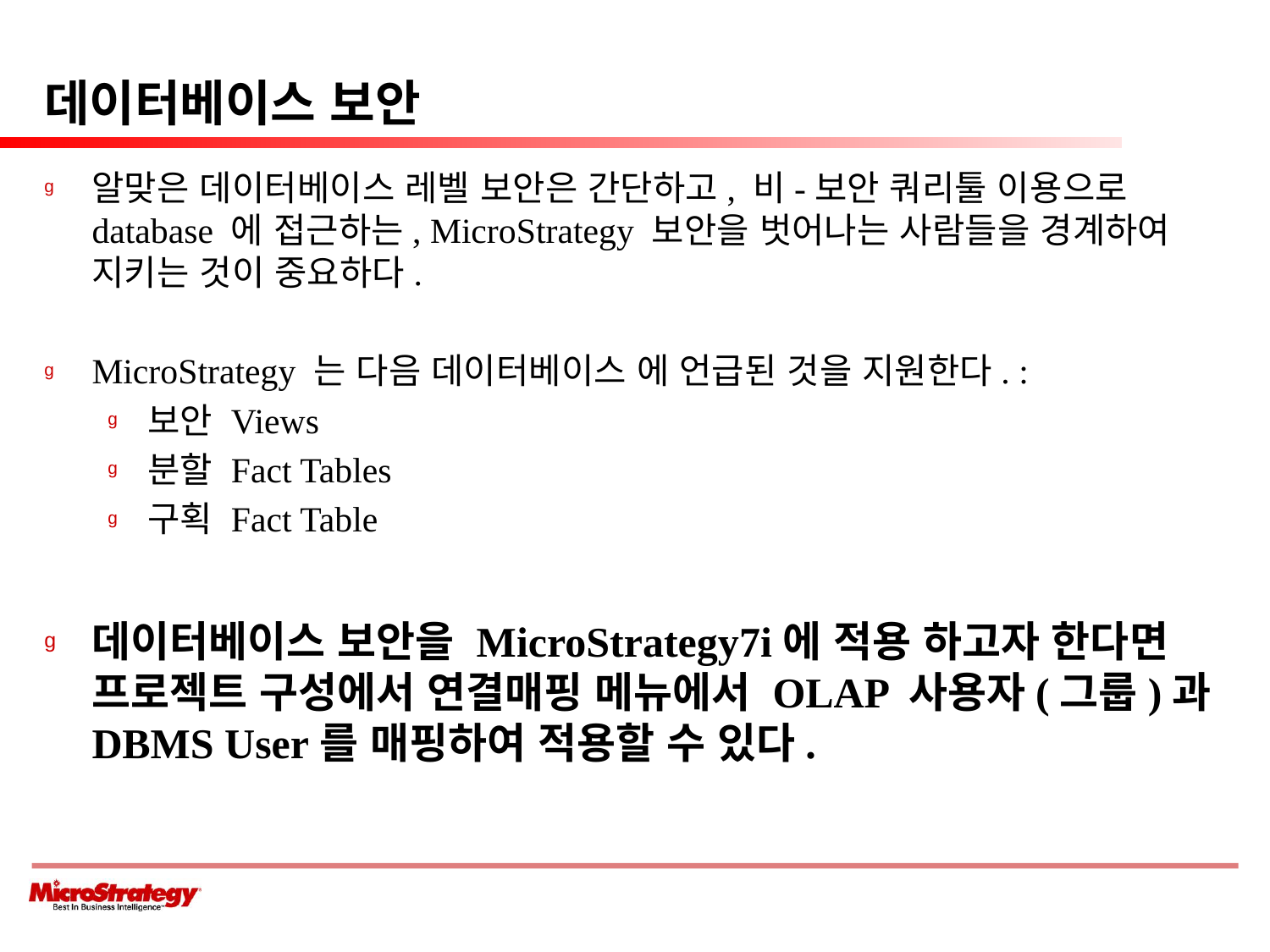

# 데이터베이스 보안
알맞은 데이터베이스 레벨 보안은 간단하고, 비-보안 쿼리툴 이용으로 database 에 접근하는, MicroStrategy 보안을 벗어나는 사람들을 경계하여 지키는 것이 중요하다.

MicroStrategy 는 다음 데이터베이스 에 언급된 것을 지원한다. :
보안 Views
분할 Fact Tables
구획 Fact Table

데이터베이스 보안을 MicroStrategy7i에 적용 하고자 한다면 프로젝트 구성에서 연결매핑 메뉴에서 OLAP 사용자(그룹)과 DBMS User를 매핑하여 적용할 수 있다.